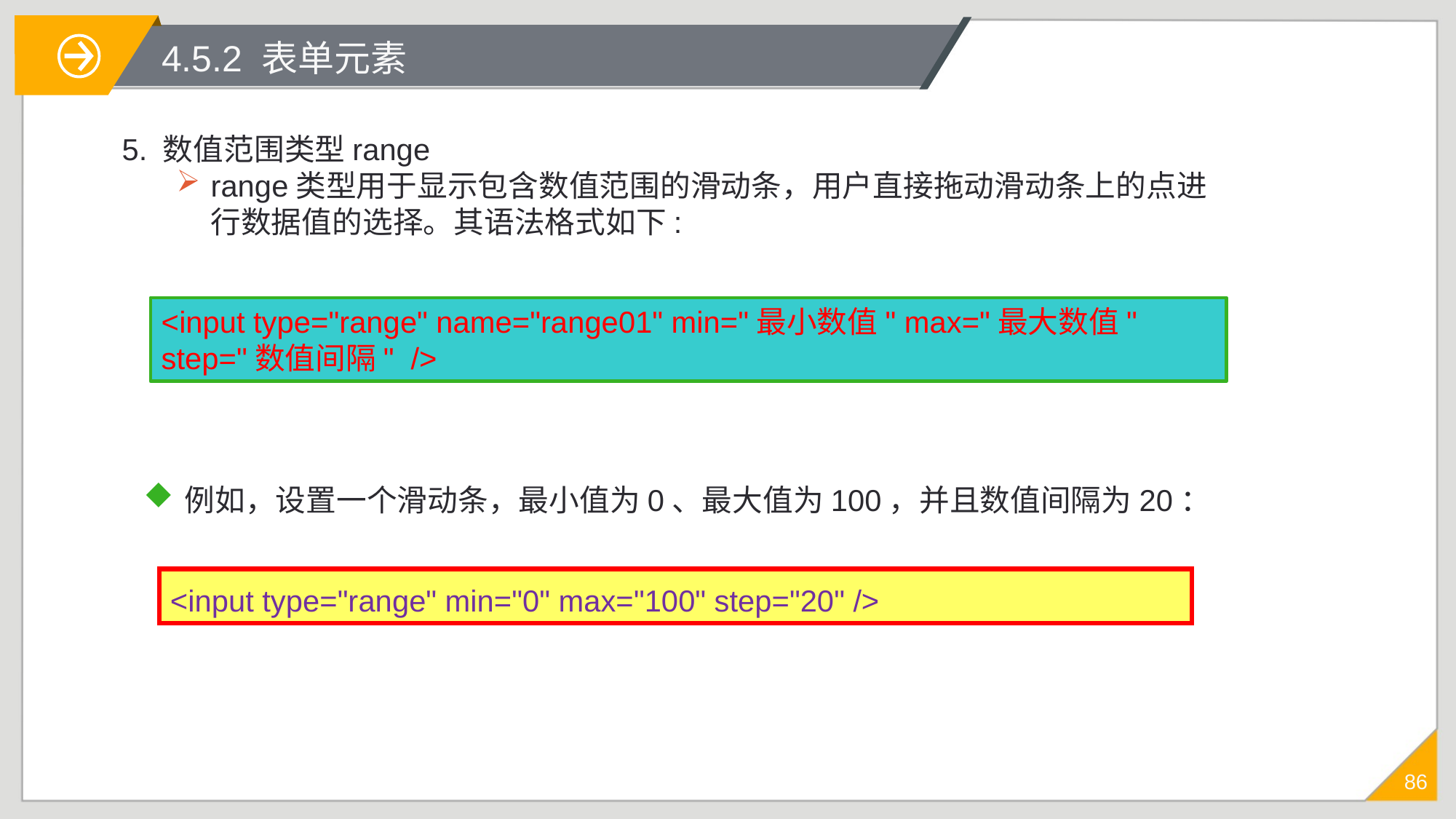

# 4.5.2 表单元素
5. 数值范围类型range
range类型用于显示包含数值范围的滑动条，用户直接拖动滑动条上的点进行数据值的选择。其语法格式如下:

<input type="range" name="range01" min="最小数值" max="最大数值" step="数值间隔"  />
例如，设置一个滑动条，最小值为0、最大值为100，并且数值间隔为20：
<input type="range" min="0" max="100" step="20" />